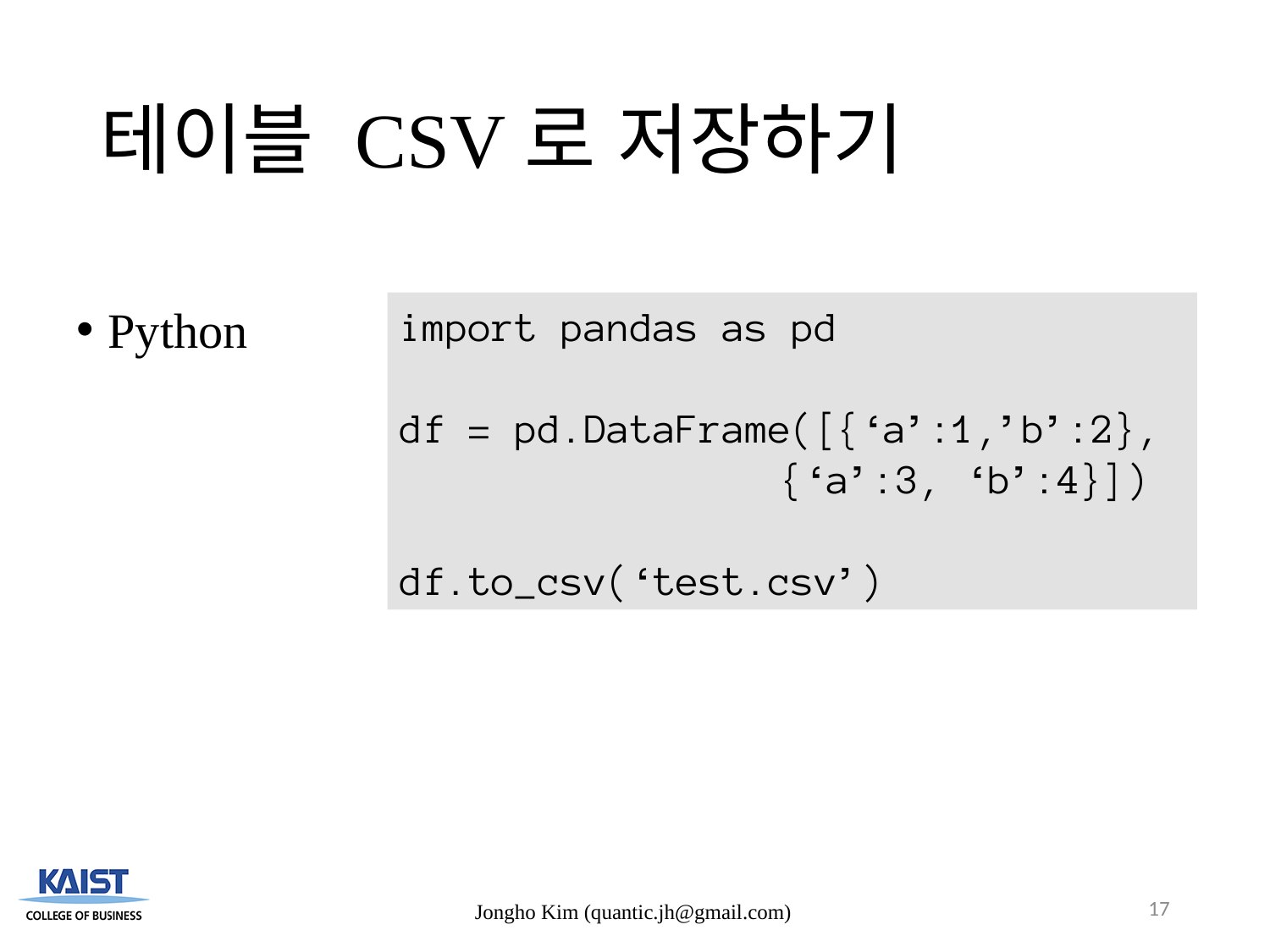

# 테이블 CSV로 저장하기

Python
import pandas as pd

df = pd.DataFrame([{‘a’:1,’b’:2},
			{‘a’:3, ‘b’:4}])

df.to_csv(‘test.csv’)
17